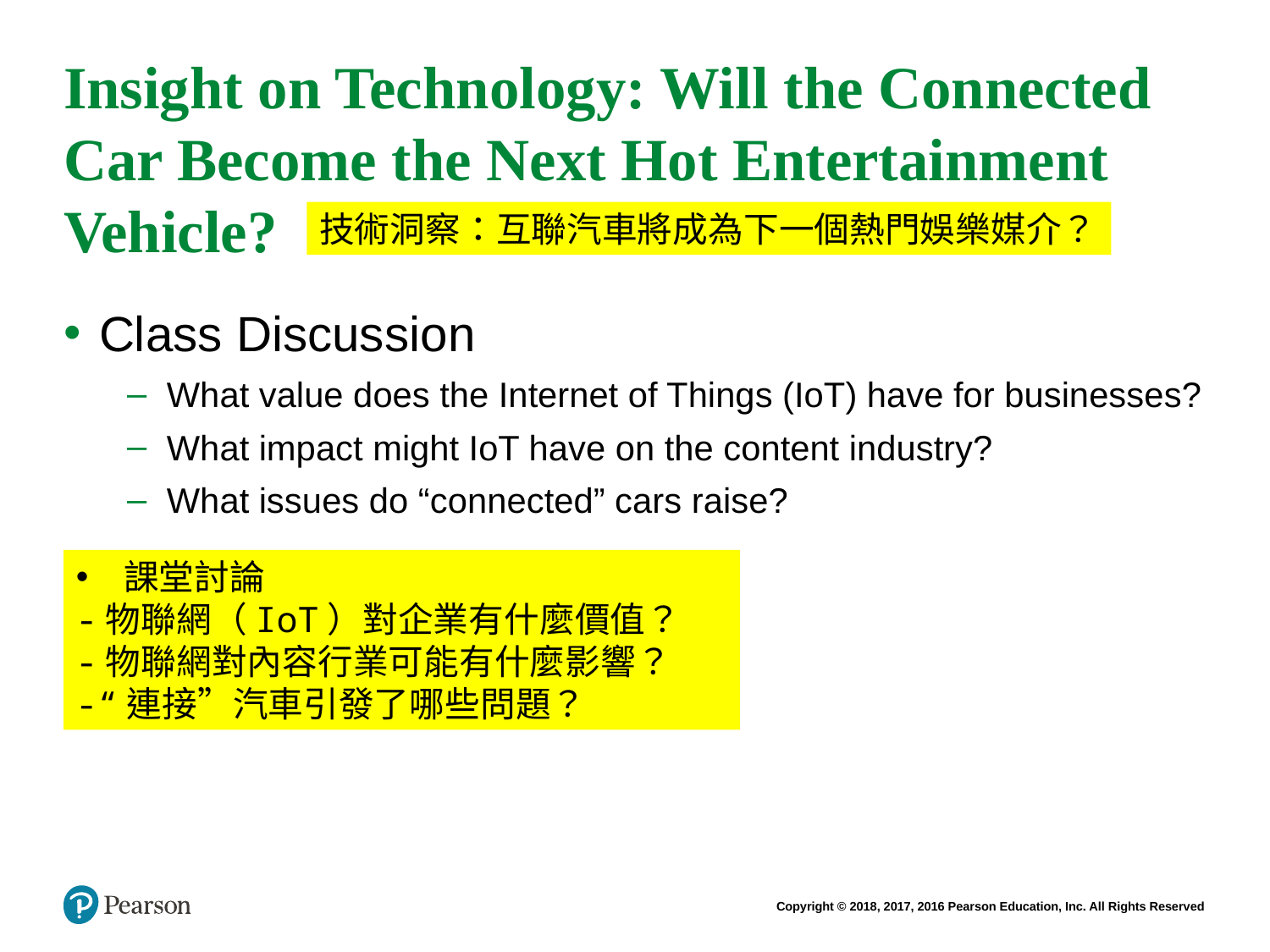

# Insight on Technology: Will the Connected Car Become the Next Hot Entertainment Vehicle?
技術洞察：互聯汽車將成為下一個熱門娛樂媒介？
Class Discussion
What value does the Internet of Things (IoT) have for businesses?
What impact might IoT have on the content industry?
What issues do “connected” cars raise?
課堂討論
-物聯網（IoT）對企業有什麼價值？
-物聯網對內容行業可能有什麼影響？
-“連接”汽車引發了哪些問題？